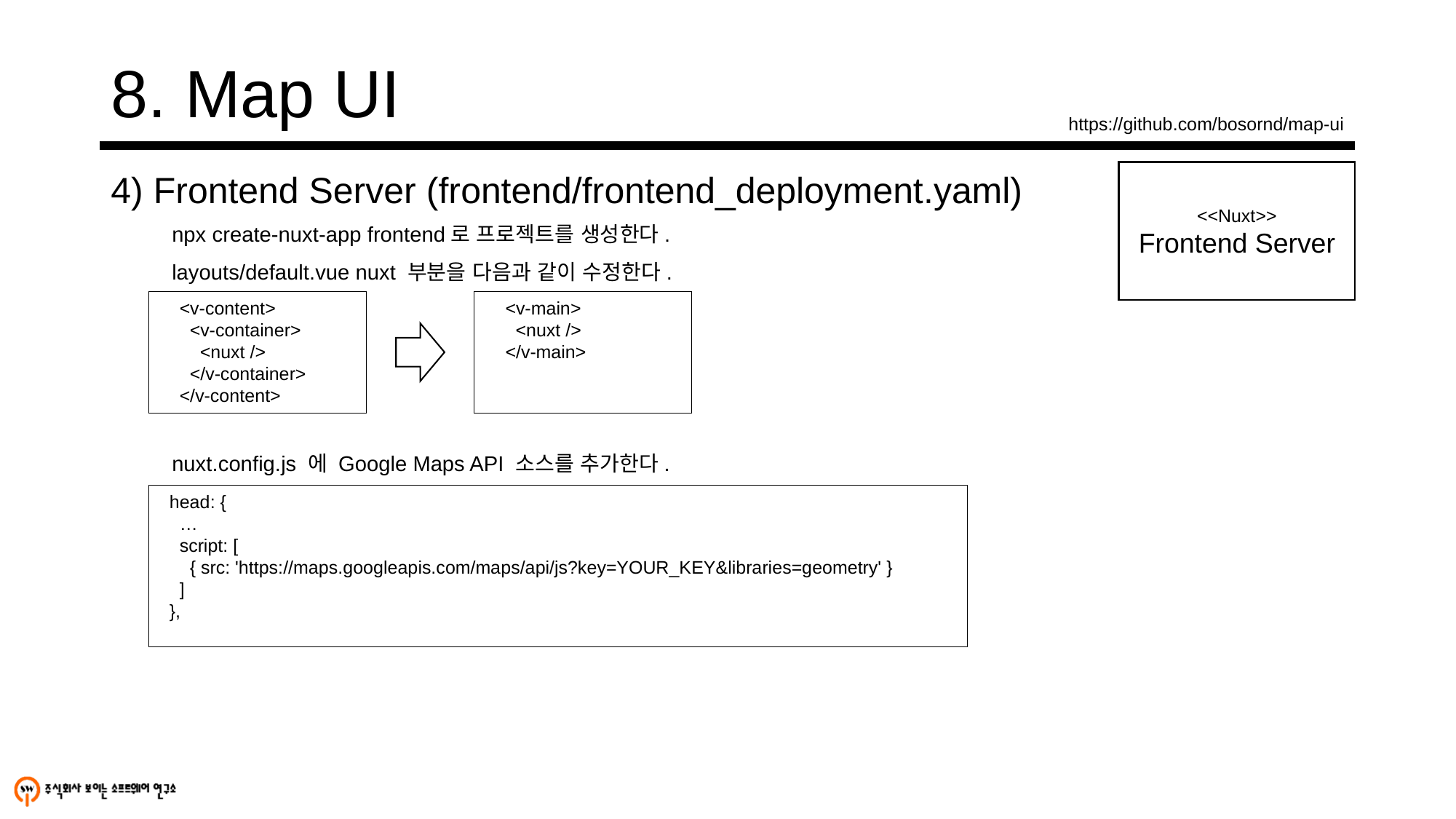

# 8. Map UI
https://github.com/bosornd/map-ui
4) Frontend Server (frontend/frontend_deployment.yaml)
<<Nuxt>>
Frontend Server
npx create-nuxt-app frontend로 프로젝트를 생성한다.
layouts/default.vue nuxt 부분을 다음과 같이 수정한다.

nuxt.config.js 에 Google Maps API 소스를 추가한다.
    <v-content>
      <v-container>
        <nuxt />
      </v-container>
    </v-content>
    <v-main>
      <nuxt />
    </v-main>

  head: {
    …
    script: [
      { src: 'https://maps.googleapis.com/maps/api/js?key=YOUR_KEY&libraries=geometry' }
    ]
  },